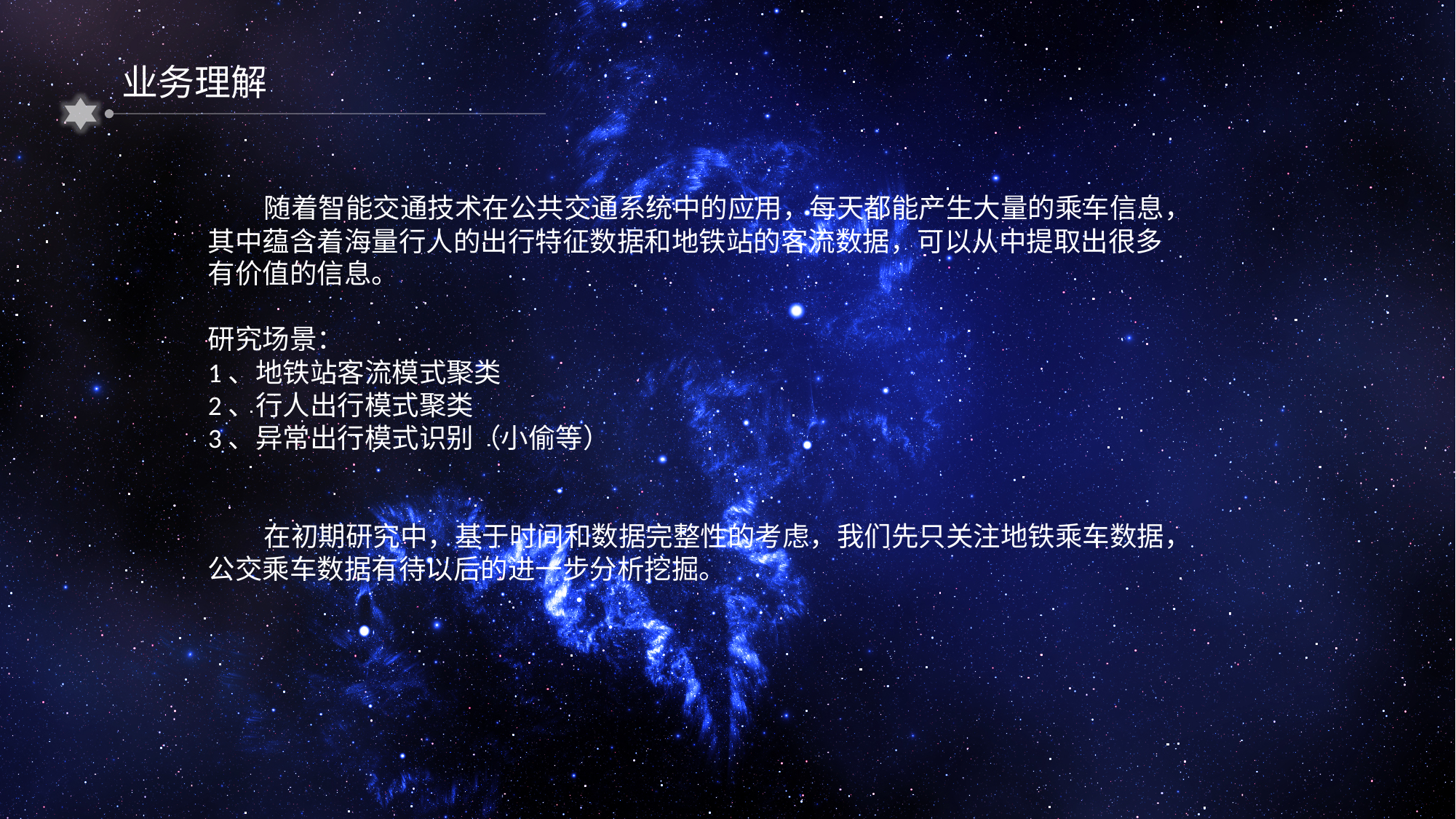

业务理解
        随着智能交通技术在公共交通系统中的应用，每天都能产生大量的乘车信息，其中蕴含着海量行人的出行特征数据和地铁站的客流数据，可以从中提取出很多有价值的信息。

研究场景：
1、地铁站客流模式聚类
2、行人出行模式聚类
3、异常出行模式识别（小偷等）

        在初期研究中，基于时间和数据完整性的考虑，我们先只关注地铁乘车数据，公交乘车数据有待以后的进一步分析挖掘。